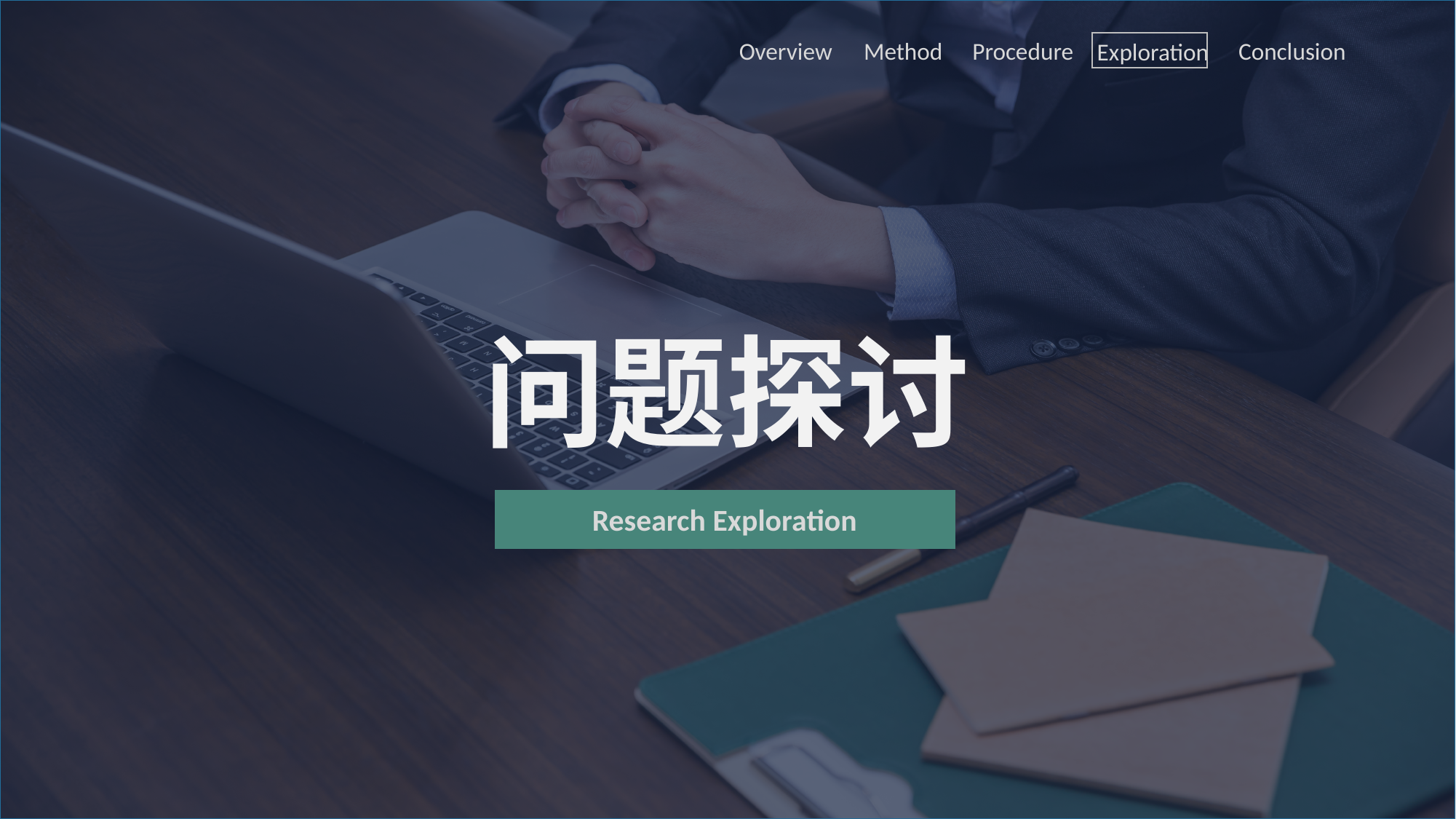

Overview
Method
Procedure
Conclusion
Exploration

问题探讨

Research Exploration